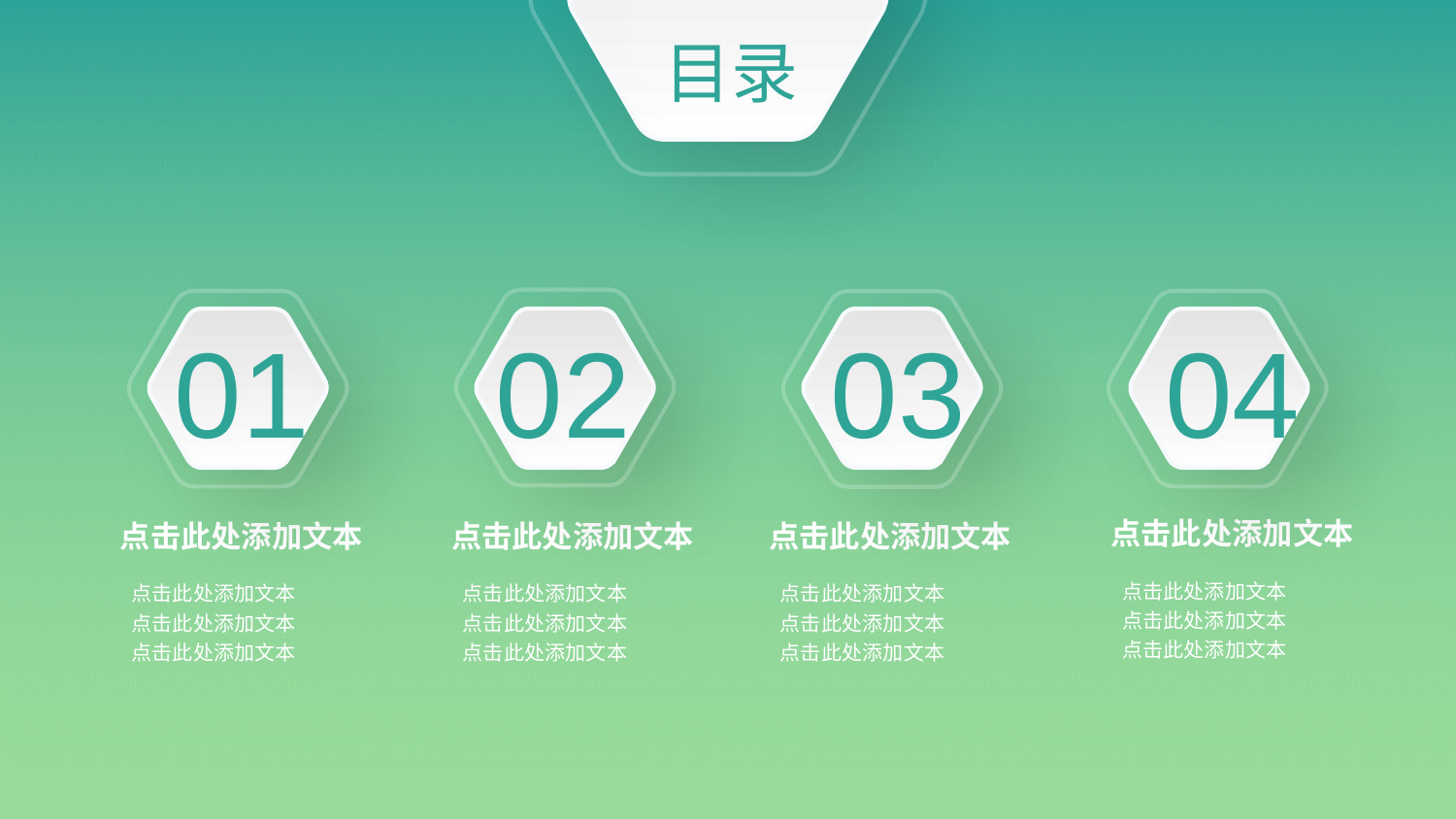

目录

01

02

03

04
点击此处添加文本
点击此处添加文本
点击此处添加文本
点击此处添加文本
点击此处添加文本
点击此处添加文本
点击此处添加文本
点击此处添加文本
点击此处添加文本
点击此处添加文本
点击此处添加文本
点击此处添加文本
点击此处添加文本
点击此处添加文本
点击此处添加文本
点击此处添加文本